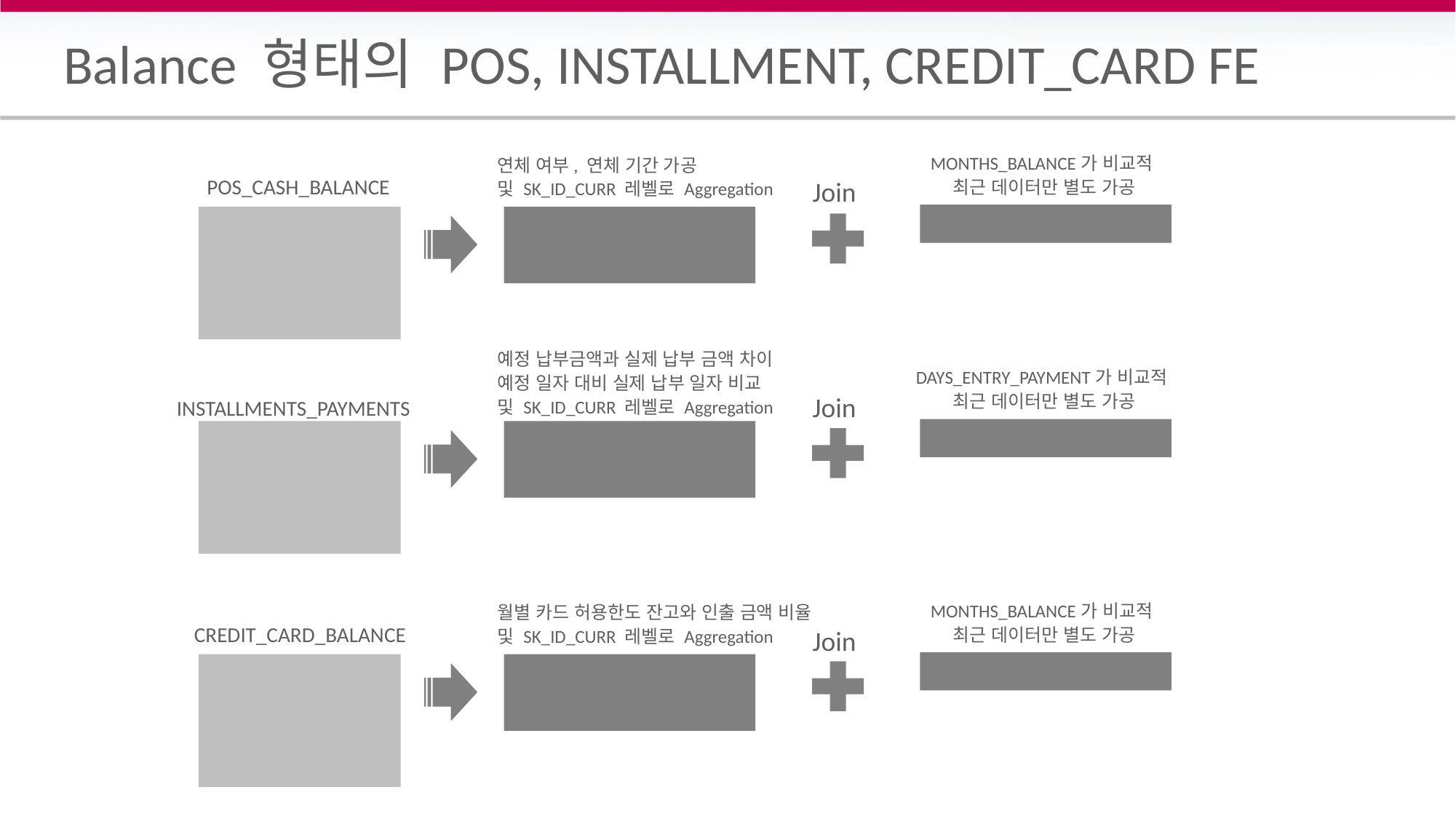

# Balance 형태의 POS, INSTALLMENT, CREDIT_CARD FE
MONTHS_BALANCE가 비교적
최근 데이터만 별도 가공
연체 여부, 연체 기간 가공
및 SK_ID_CURR 레벨로 Aggregation
POS_CASH_BALANCE
Join

예정 납부금액과 실제 납부 금액 차이
예정 일자 대비 실제 납부 일자 비교
및 SK_ID_CURR 레벨로 Aggregation
DAYS_ENTRY_PAYMENT가 비교적
최근 데이터만 별도 가공
Join
INSTALLMENTS_PAYMENTS

MONTHS_BALANCE가 비교적
최근 데이터만 별도 가공
월별 카드 허용한도 잔고와 인출 금액 비율
및 SK_ID_CURR 레벨로 Aggregation
CREDIT_CARD_BALANCE
Join